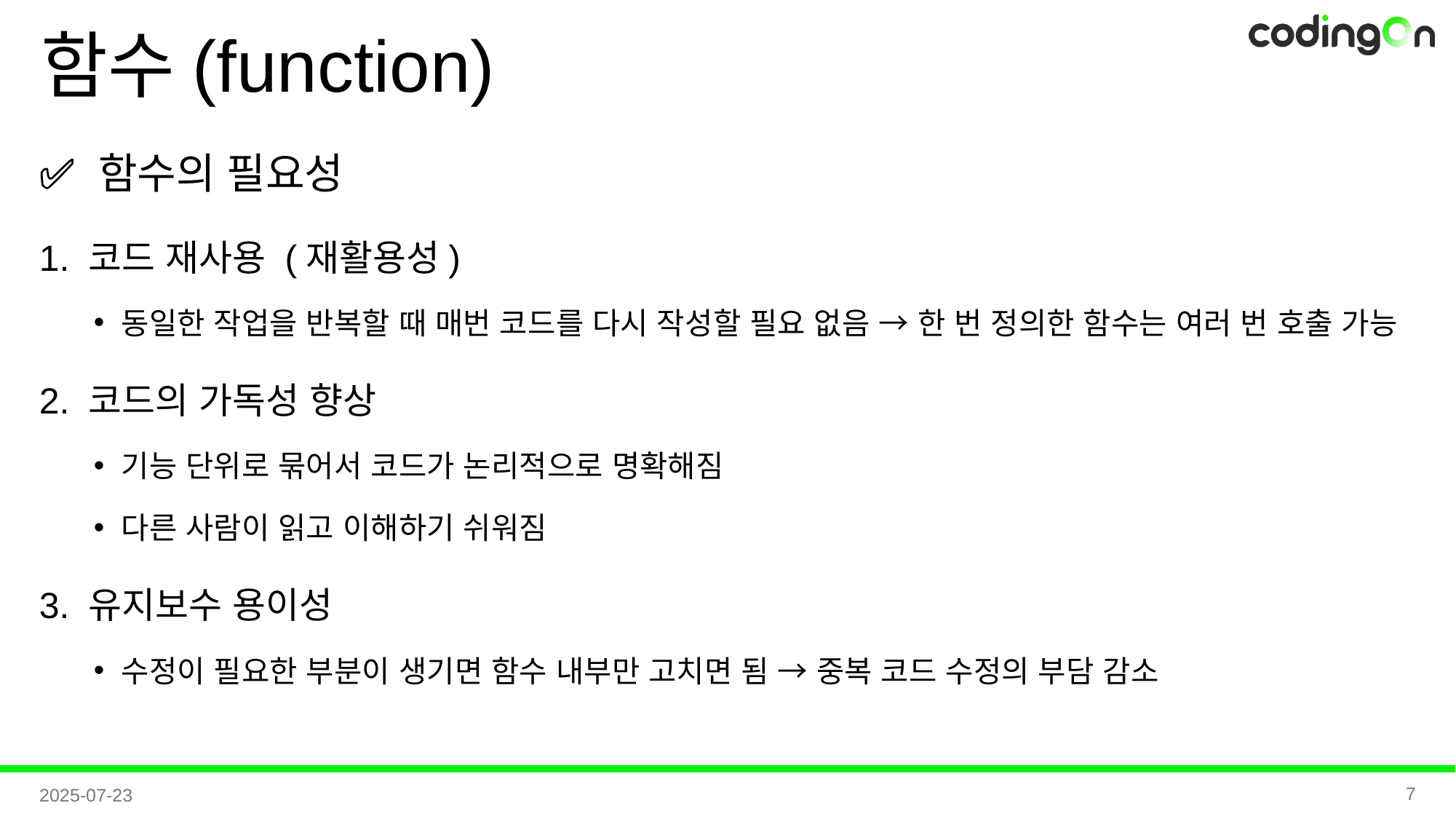

# 함수(function)
✅ 함수의 필요성
1. 코드 재사용 (재활용성)
동일한 작업을 반복할 때 매번 코드를 다시 작성할 필요 없음 → 한 번 정의한 함수는 여러 번 호출 가능
2. 코드의 가독성 향상
기능 단위로 묶어서 코드가 논리적으로 명확해짐
다른 사람이 읽고 이해하기 쉬워짐
3. 유지보수 용이성
수정이 필요한 부분이 생기면 함수 내부만 고치면 됨 → 중복 코드 수정의 부담 감소
7
2025-07-23